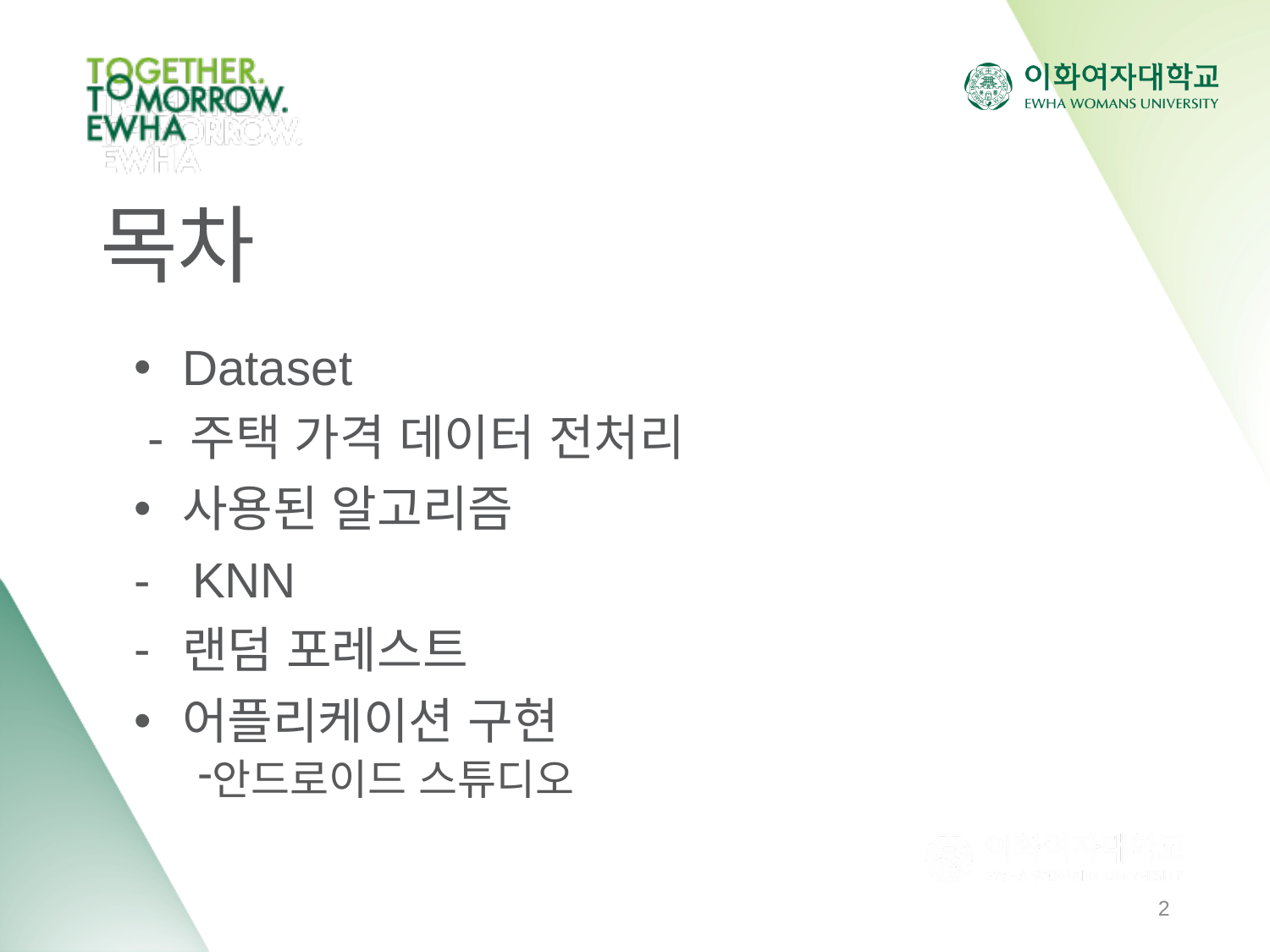

# 목차

Dataset
 - 주택 가격 데이터 전처리
사용된 알고리즘
-   KNN
랜덤 포레스트
어플리케이션 구현
안드로이드 스튜디오

2